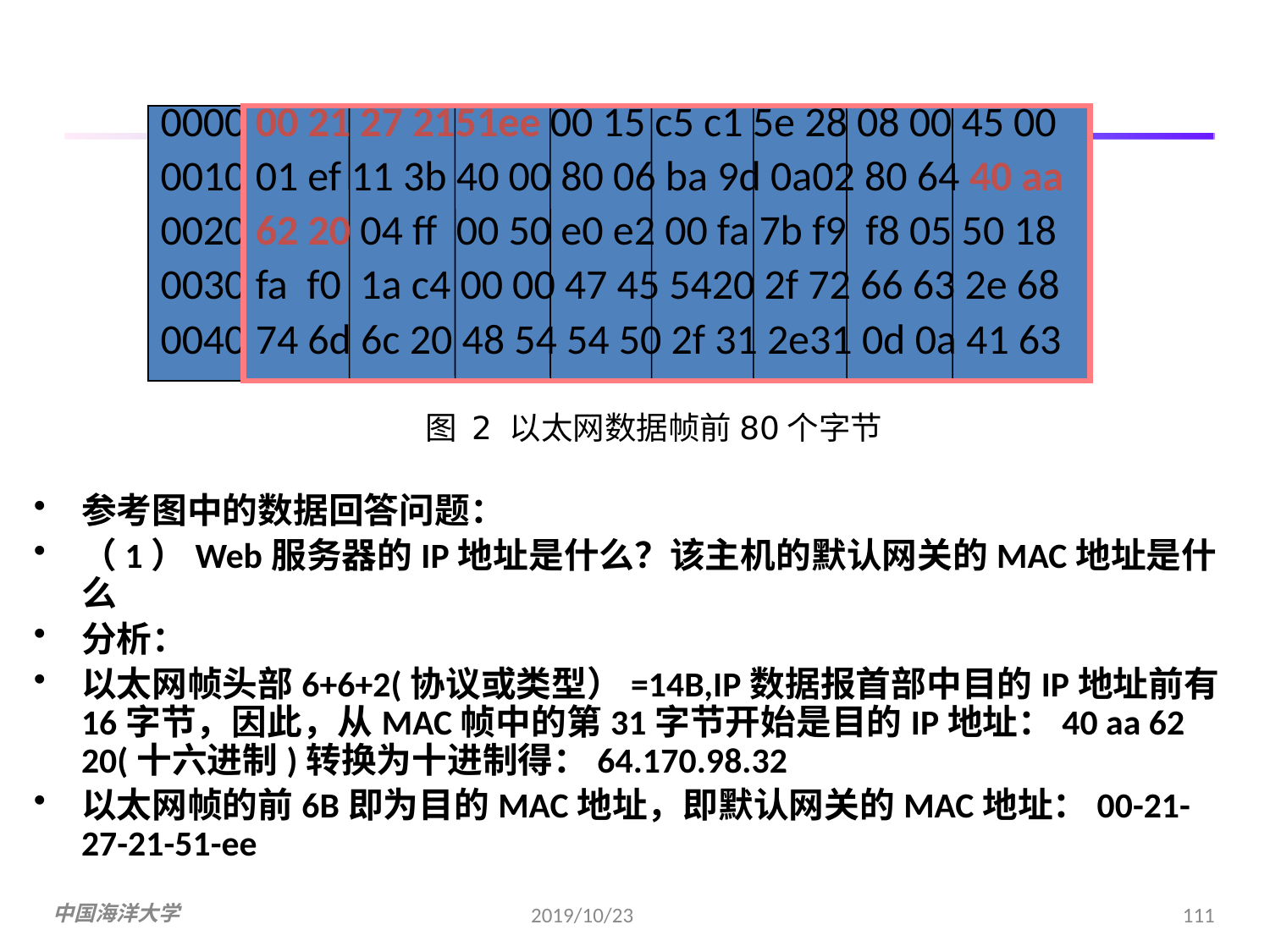

0000 00 21 27 2151ee 00 15 c5 c1 5e 28 08 00 45 00
0010 01 ef 11 3b 40 00 80 06 ba 9d 0a02 80 64 40 aa
0020 62 20 04 ff  00 50 e0 e2 00 fa 7b f9  f8 05 50 18
0030 fa  f0  1a c4 00 00 47 45 5420 2f 72 66 63 2e 68
0040 74 6d 6c 20 48 54 54 50 2f 31 2e31 0d 0a 41 63

图 2 以太网数据帧前80个字节
参考图中的数据回答问题：
（1）Web服务器的IP地址是什么？该主机的默认网关的MAC地址是什么
分析：
以太网帧头部6+6+2(协议或类型）=14B,IP数据报首部中目的IP地址前有16字节，因此，从MAC帧中的第31字节开始是目的IP地址：40 aa 62 20(十六进制)转换为十进制得：64.170.98.32
以太网帧的前6B即为目的MAC地址，即默认网关的MAC地址：00-21-27-21-51-ee